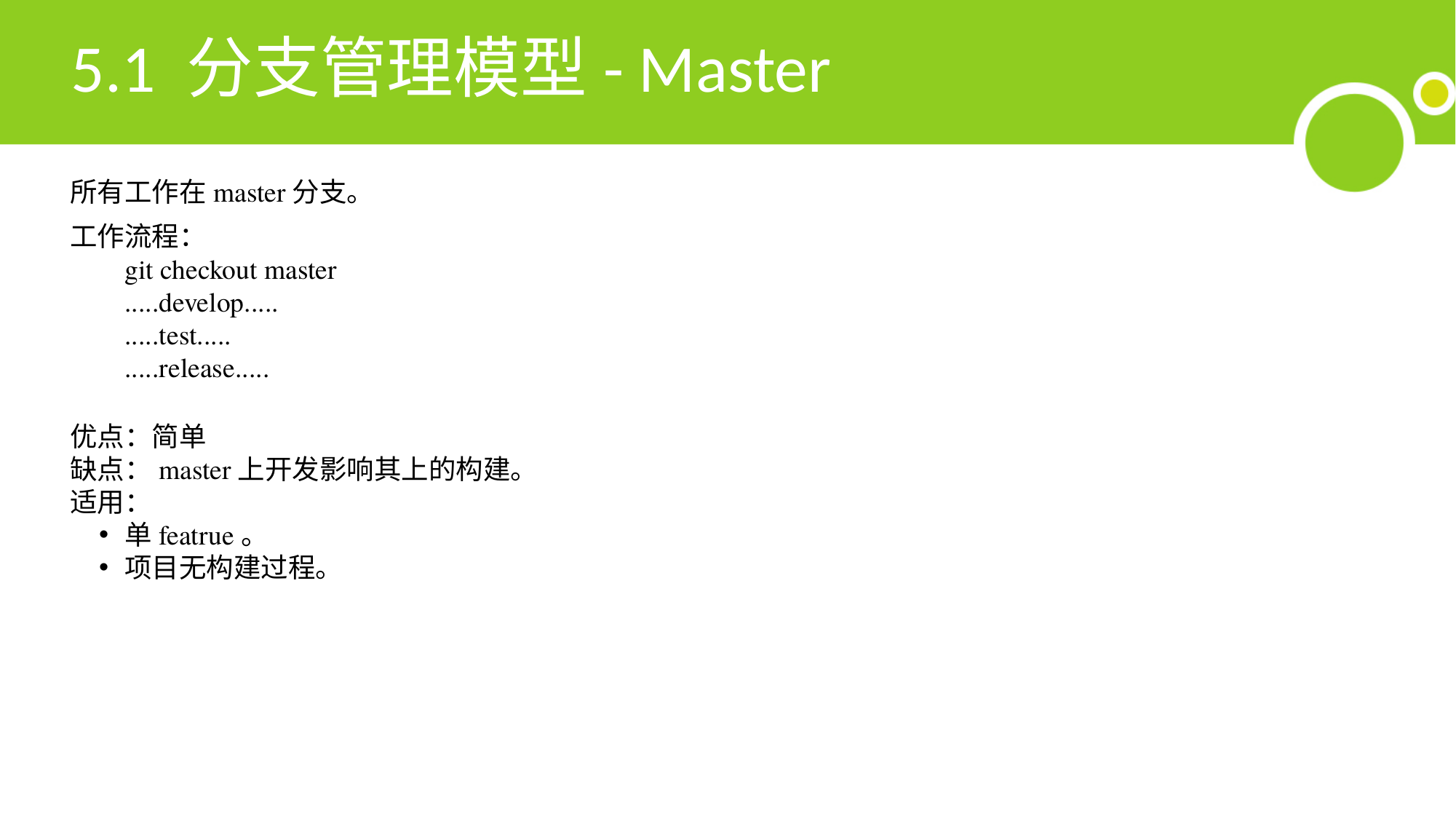

5.1 分支管理模型- Master
所有工作在master分支。
工作流程：
git checkout master
.....develop.....
.....test.....
.....release.....
优点：简单
缺点：master上开发影响其上的构建。
适用：
单featrue。
项目无构建过程。